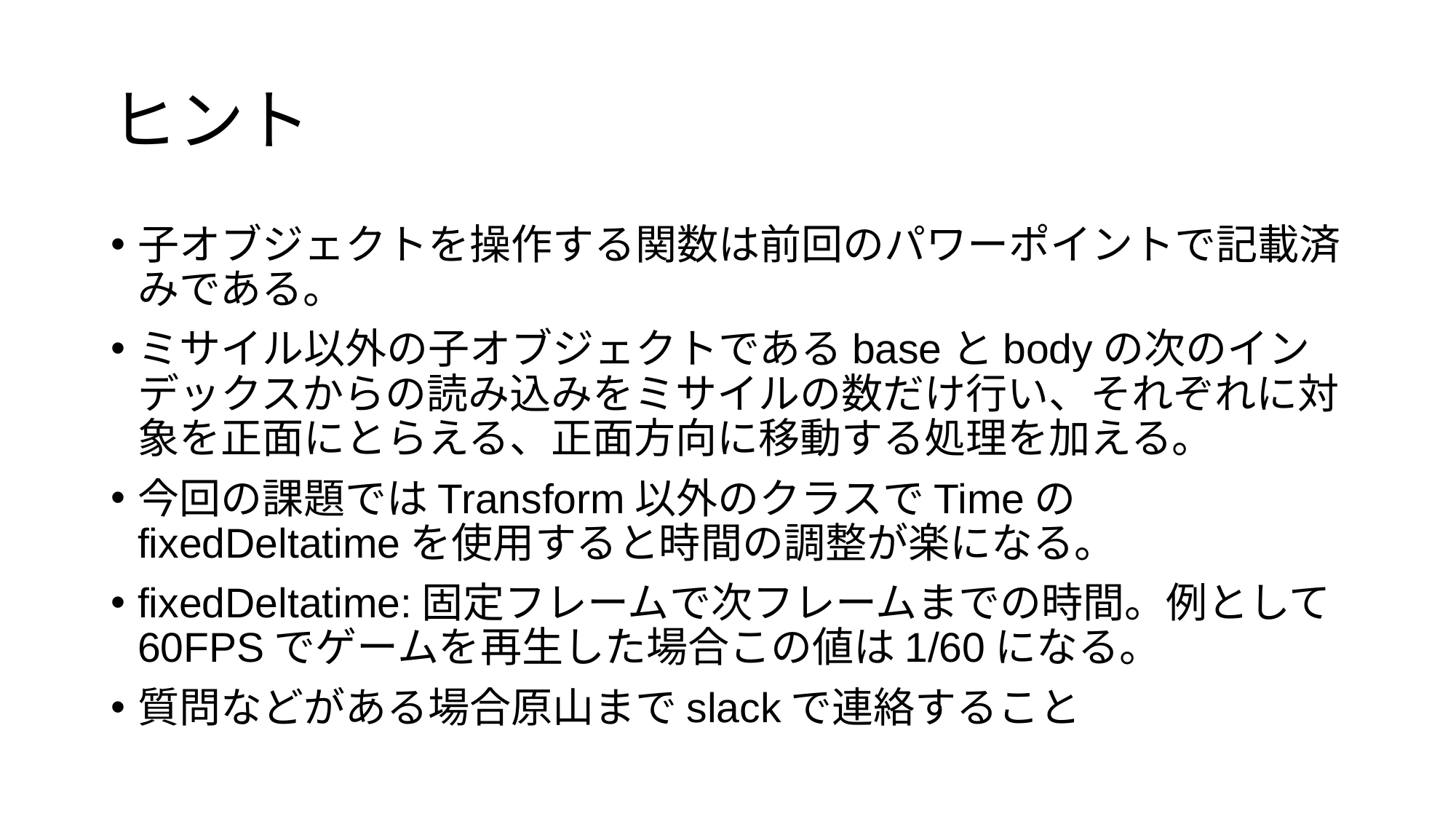

# ヒント
子オブジェクトを操作する関数は前回のパワーポイントで記載済みである。
ミサイル以外の子オブジェクトであるbaseとbodyの次のインデックスからの読み込みをミサイルの数だけ行い、それぞれに対象を正面にとらえる、正面方向に移動する処理を加える。
今回の課題ではTransform以外のクラスでTimeのfixedDeltatimeを使用すると時間の調整が楽になる。
fixedDeltatime:固定フレームで次フレームまでの時間。例として60FPSでゲームを再生した場合この値は1/60になる。
質問などがある場合原山までslackで連絡すること